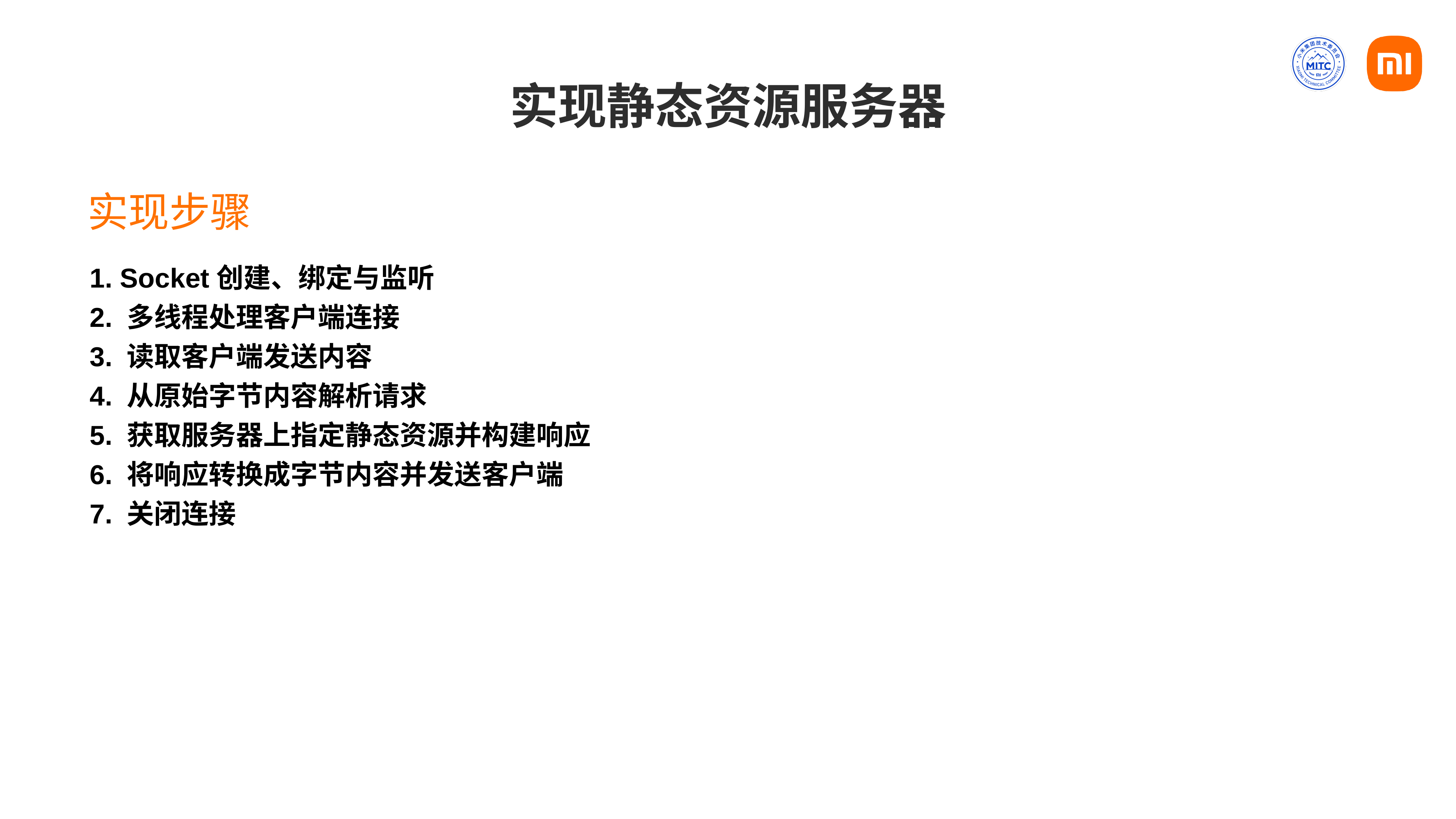

# 实现静态资源服务器
实现步骤
1. Socket创建、绑定与监听
2. 多线程处理客户端连接
3. 读取客户端发送内容
4. 从原始字节内容解析请求
5. 获取服务器上指定静态资源并构建响应
6. 将响应转换成字节内容并发送客户端
7. 关闭连接